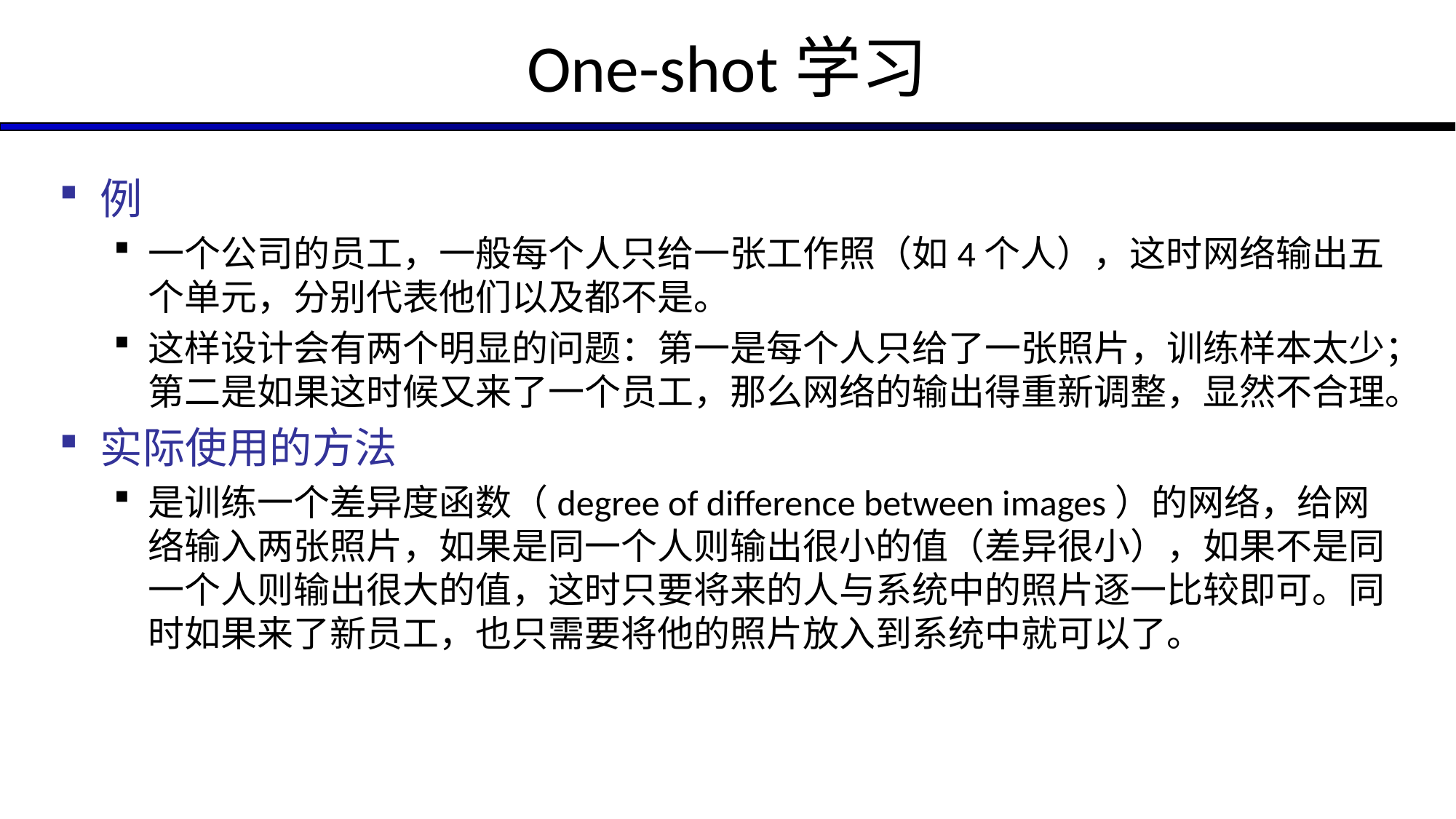

# One-shot学习
例
一个公司的员工，一般每个人只给一张工作照（如4个人），这时网络输出五个单元，分别代表他们以及都不是。
这样设计会有两个明显的问题：第一是每个人只给了一张照片，训练样本太少；第二是如果这时候又来了一个员工，那么网络的输出得重新调整，显然不合理。
实际使用的方法
是训练一个差异度函数（degree of difference between images）的网络，给网络输入两张照片，如果是同一个人则输出很小的值（差异很小），如果不是同一个人则输出很大的值，这时只要将来的人与系统中的照片逐一比较即可。同时如果来了新员工，也只需要将他的照片放入到系统中就可以了。